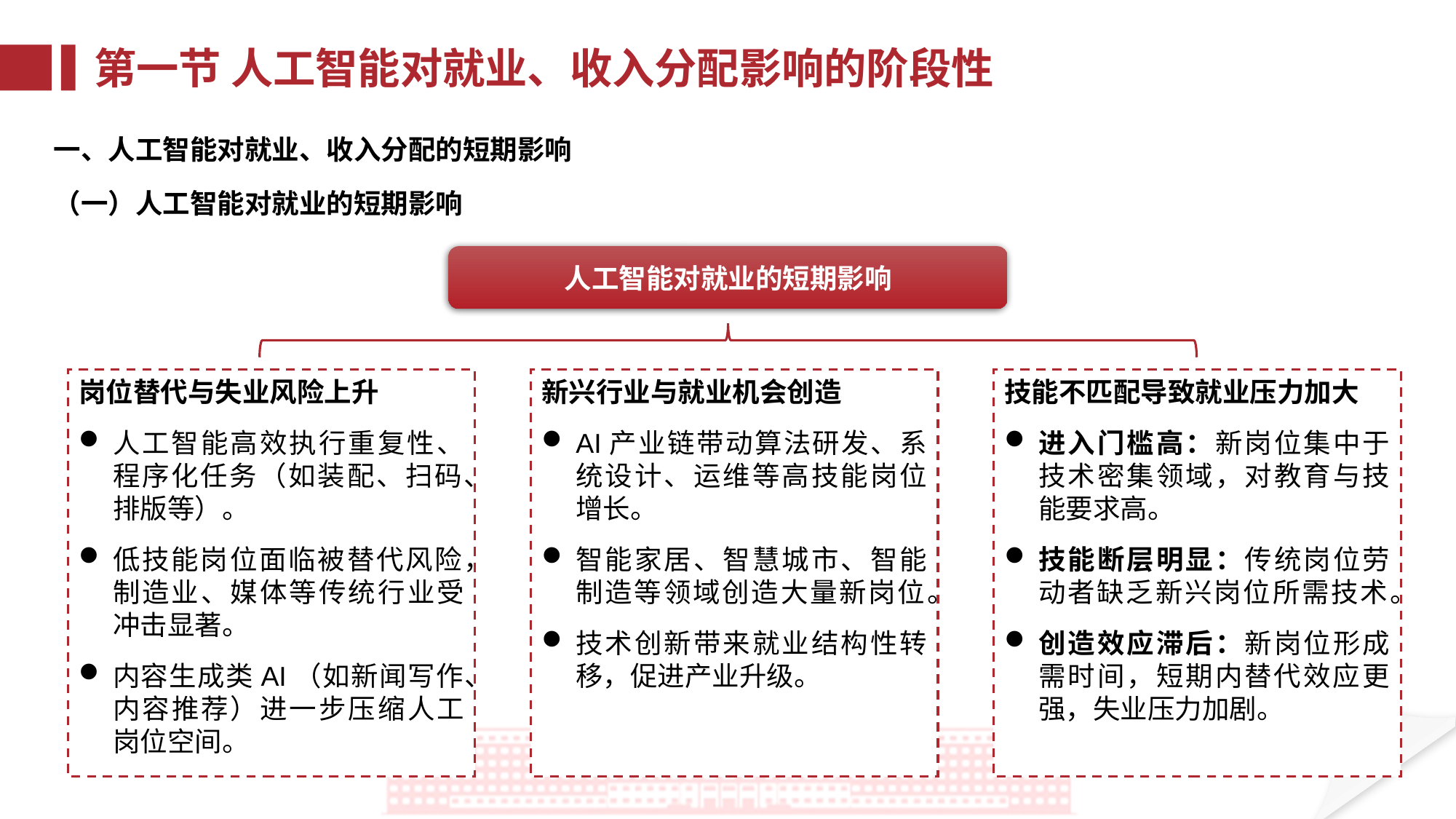

第一节 人工智能对就业、收入分配影响的阶段性
一、人工智能对就业、收入分配的短期影响
（一）人工智能对就业的短期影响
人工智能对就业的短期影响
新兴行业与就业机会创造
AI产业链带动算法研发、系统设计、运维等高技能岗位增长。
智能家居、智慧城市、智能制造等领域创造大量新岗位。
技术创新带来就业结构性转移，促进产业升级。
技能不匹配导致就业压力加大
进入门槛高：新岗位集中于技术密集领域，对教育与技能要求高。
技能断层明显：传统岗位劳动者缺乏新兴岗位所需技术。
创造效应滞后：新岗位形成需时间，短期内替代效应更强，失业压力加剧。
岗位替代与失业风险上升
人工智能高效执行重复性、程序化任务（如装配、扫码、排版等）。
低技能岗位面临被替代风险，制造业、媒体等传统行业受冲击显著。
内容生成类AI（如新闻写作、内容推荐）进一步压缩人工岗位空间。